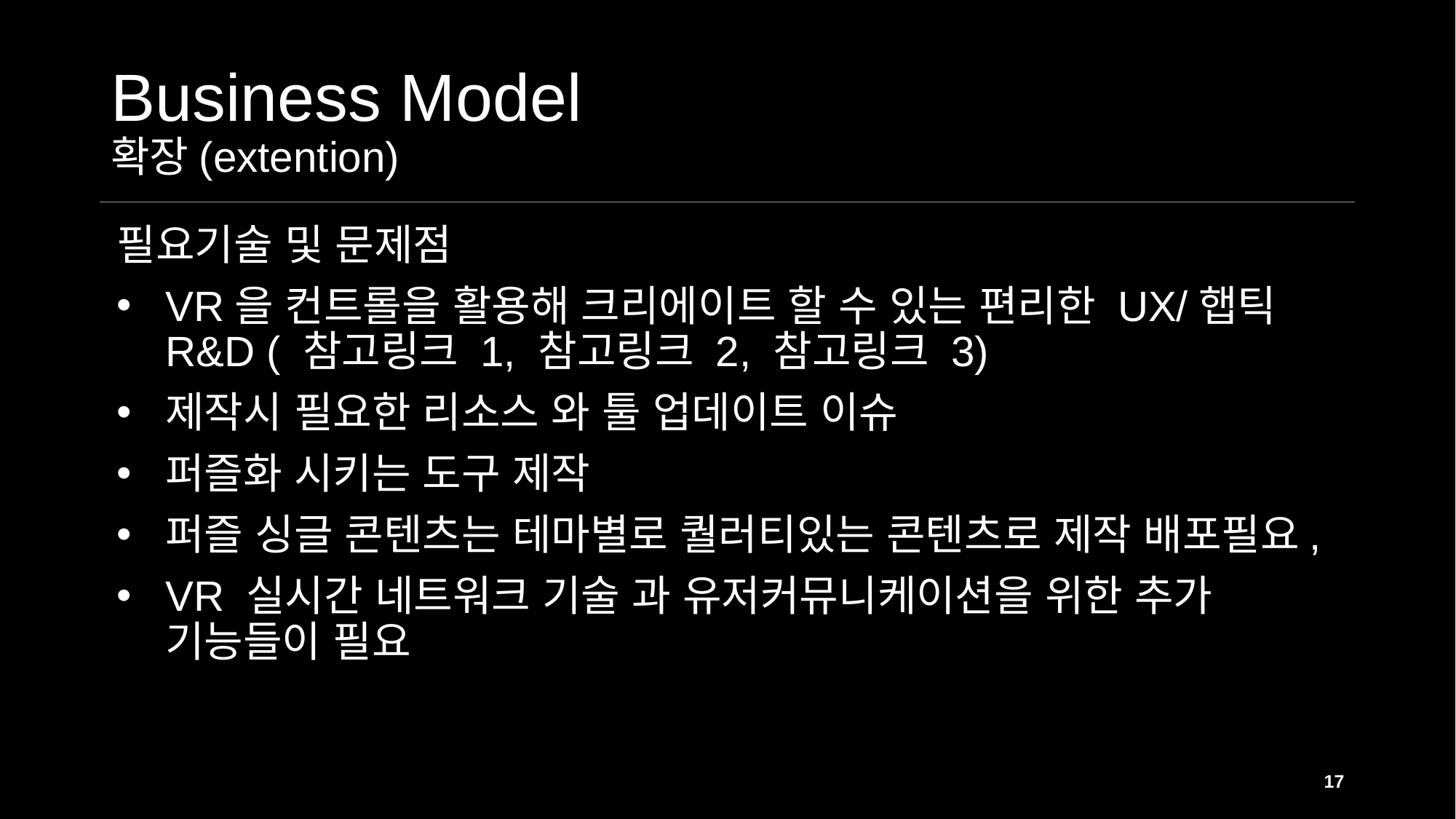

# Business Model 확장(extention)
필요기술 및 문제점
VR을 컨트롤을 활용해 크리에이트 할 수 있는 편리한 UX/햅틱 R&D ( 참고링크 1, 참고링크 2, 참고링크 3)
제작시 필요한 리소스 와 툴 업데이트 이슈
퍼즐화 시키는 도구 제작
퍼즐 싱글 콘텐츠는 테마별로 퀄러티있는 콘텐츠로 제작 배포필요,
VR 실시간 네트워크 기술 과 유저커뮤니케이션을 위한 추가 기능들이 필요
17